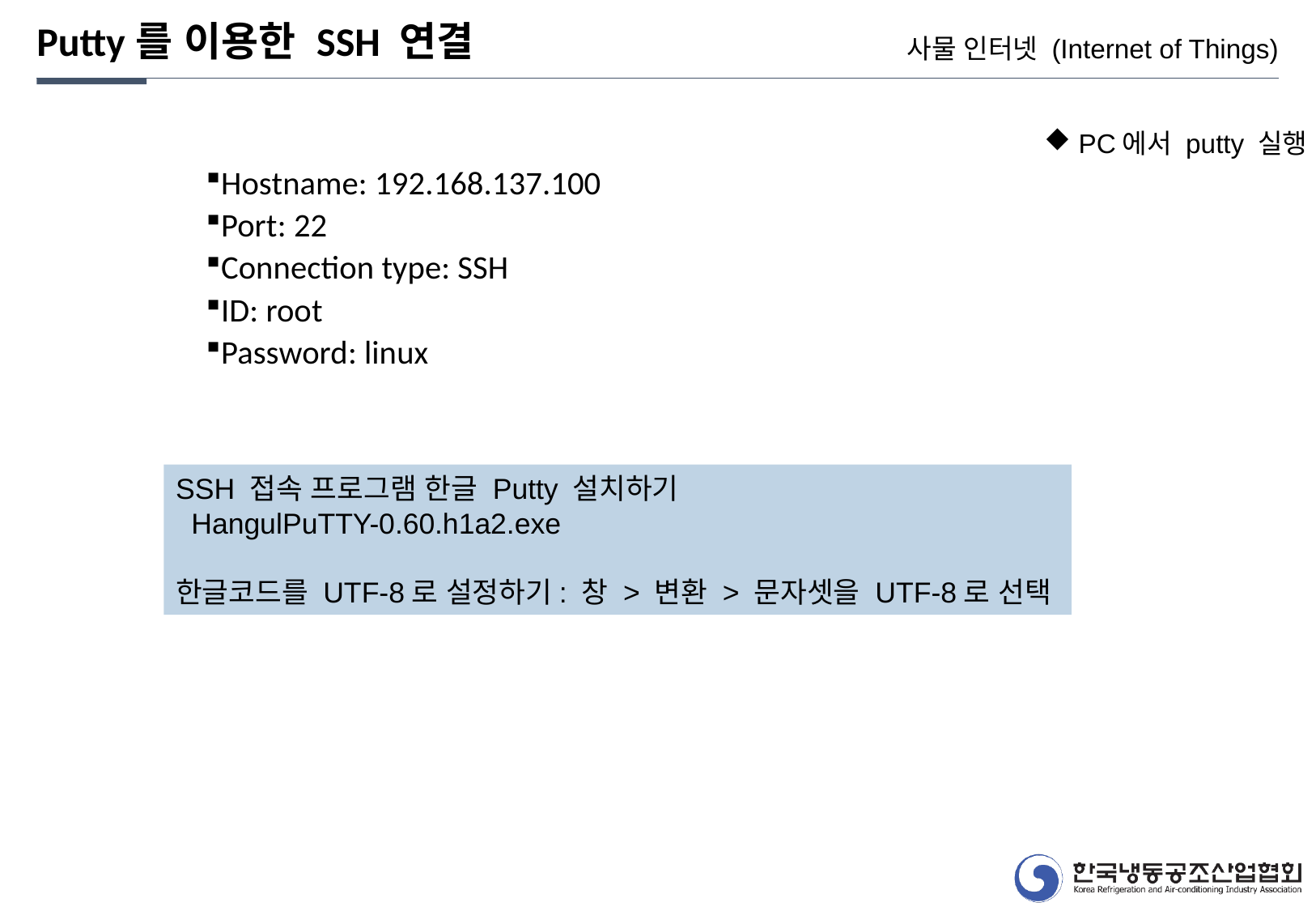

Putty를 이용한 SSH 연결
사물 인터넷 (Internet of Things)
 PC에서 putty 실행
Hostname: 192.168.137.100
Port: 22
Connection type: SSH
ID: root
Password: linux

SSH 접속 프로그램 한글 Putty 설치하기
  HangulPuTTY-0.60.h1a2.exe
한글코드를 UTF-8로 설정하기: 창 > 변환 > 문자셋을 UTF-8로 선택